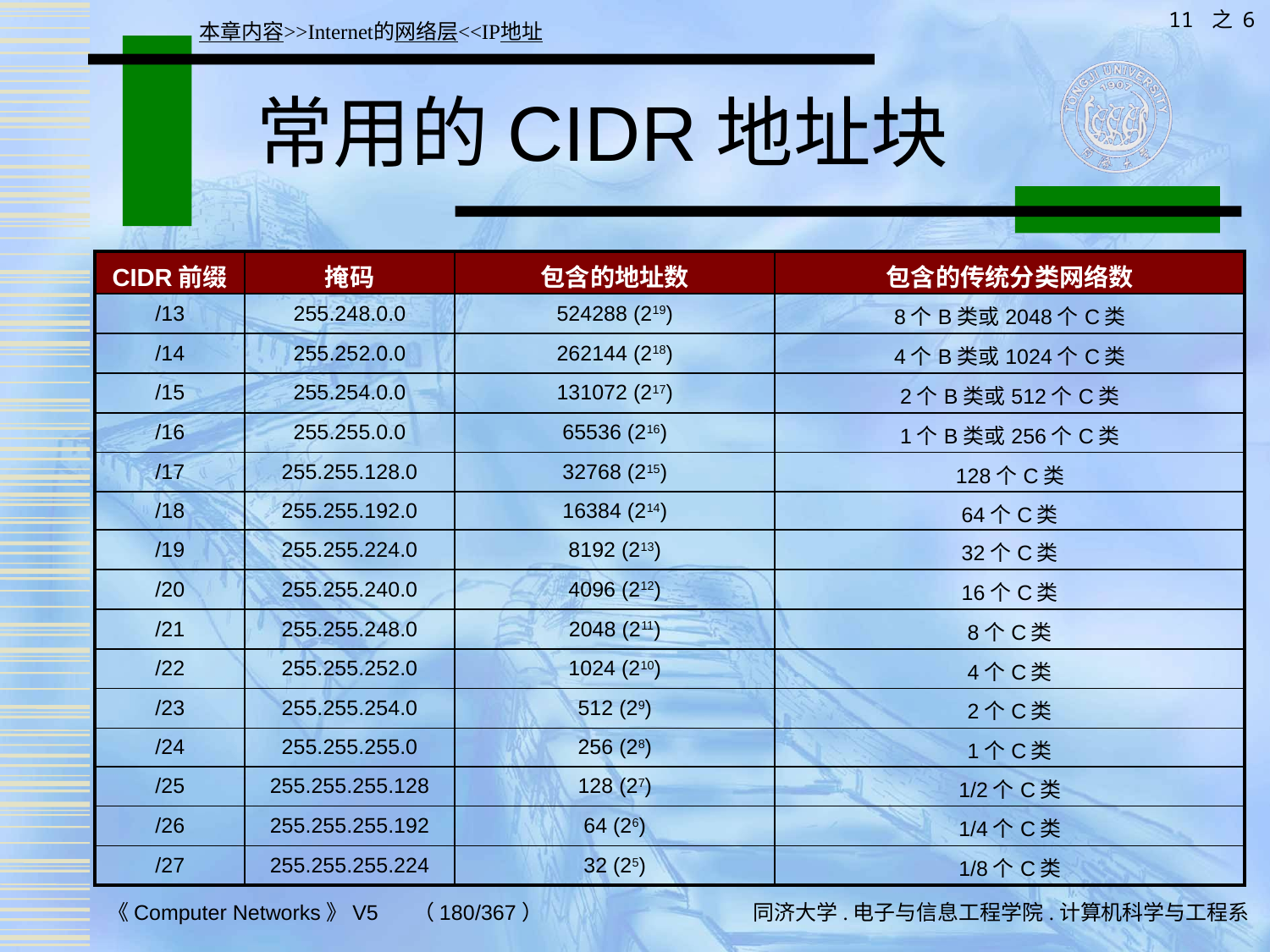

11 之 6
本章内容>>Internet的网络层<<IP地址
# 常用的CIDR地址块
| CIDR前缀 | 掩码 | 包含的地址数 | 包含的传统分类网络数 |
| --- | --- | --- | --- |
| /13 | 255.248.0.0 | 524288 (219) | 8个B类或2048个C类 |
| /14 | 255.252.0.0 | 262144 (218) | 4个B类或1024个C类 |
| /15 | 255.254.0.0 | 131072 (217) | 2个B类或512个C类 |
| /16 | 255.255.0.0 | 65536 (216) | 1个B类或256个C类 |
| /17 | 255.255.128.0 | 32768 (215) | 128个C类 |
| /18 | 255.255.192.0 | 16384 (214) | 64个C类 |
| /19 | 255.255.224.0 | 8192 (213) | 32个C类 |
| /20 | 255.255.240.0 | 4096 (212) | 16个C类 |
| /21 | 255.255.248.0 | 2048 (211) | 8个C类 |
| /22 | 255.255.252.0 | 1024 (210) | 4个C类 |
| /23 | 255.255.254.0 | 512 (29) | 2个C类 |
| /24 | 255.255.255.0 | 256 (28) | 1个C类 |
| /25 | 255.255.255.128 | 128 (27) | 1/2个C类 |
| /26 | 255.255.255.192 | 64 (26) | 1/4个C类 |
| /27 | 255.255.255.224 | 32 (25) | 1/8个C类 |